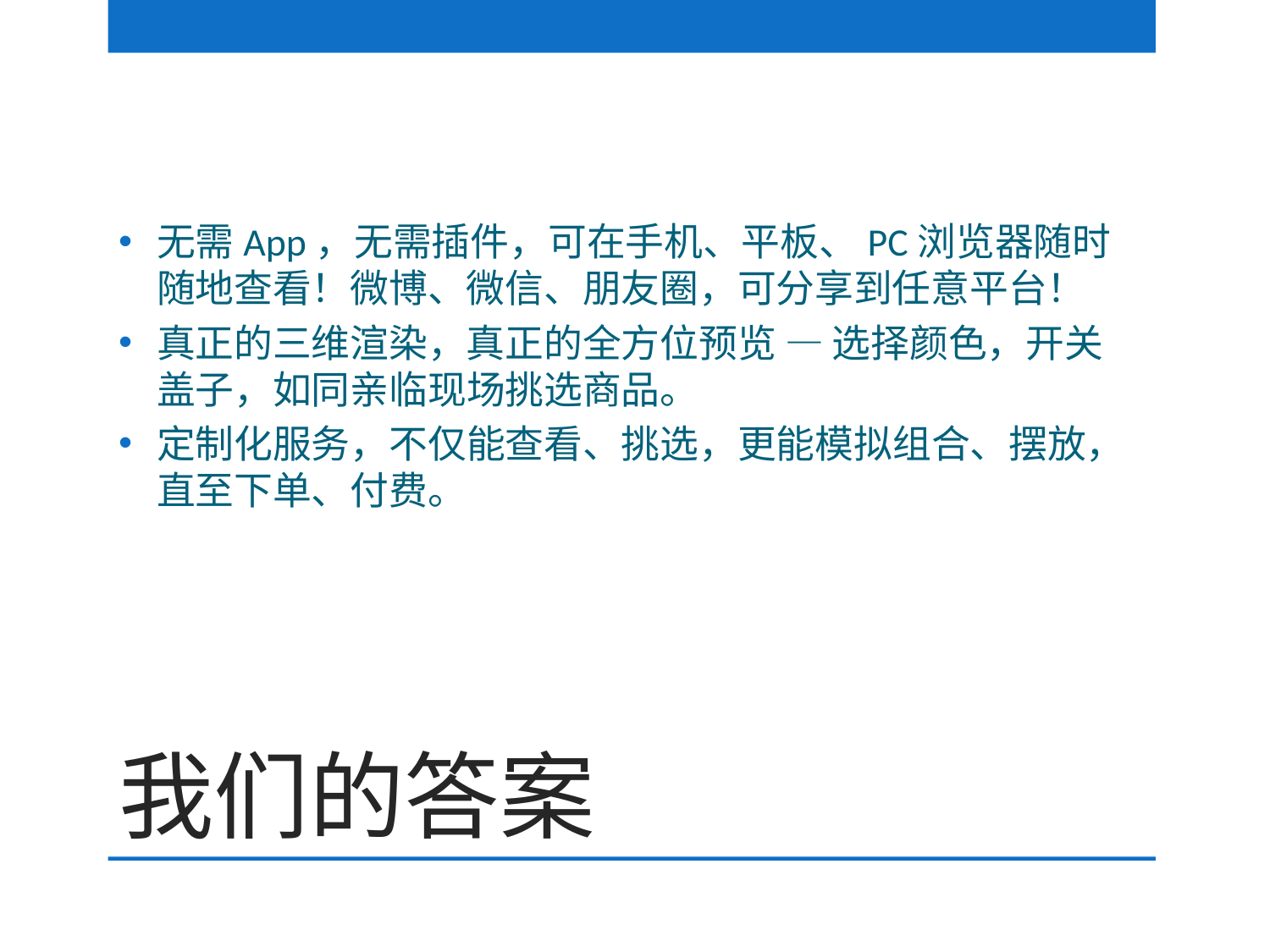

无需App，无需插件，可在手机、平板、PC浏览器随时随地查看！微博、微信、朋友圈，可分享到任意平台！
真正的三维渲染，真正的全方位预览 — 选择颜色，开关盖子，如同亲临现场挑选商品。
定制化服务，不仅能查看、挑选，更能模拟组合、摆放，直至下单、付费。
# 我们的答案